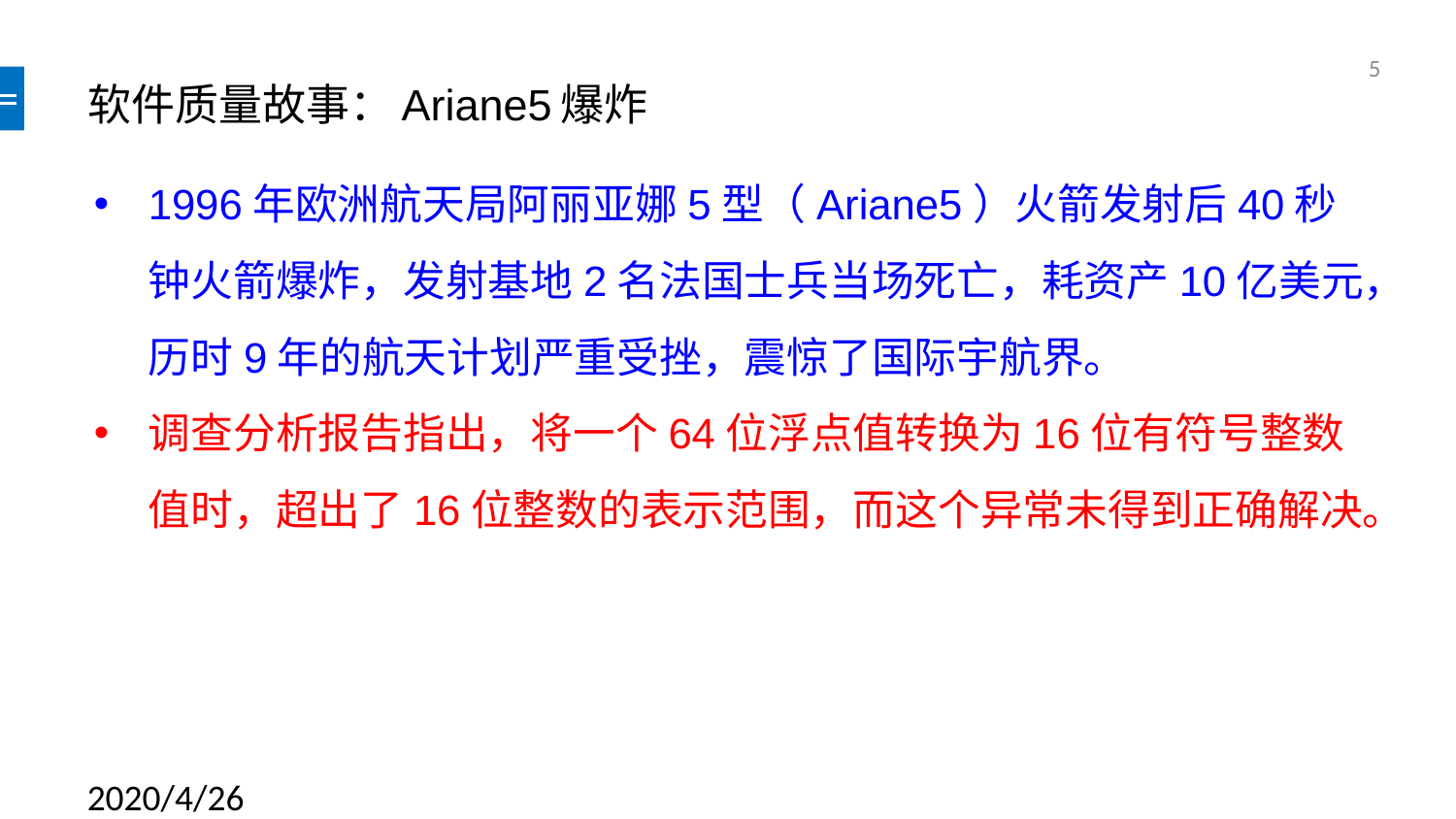

5
# 软件质量故事：Ariane5爆炸
1996年欧洲航天局阿丽亚娜5型（Ariane5）火箭发射后40秒钟火箭爆炸，发射基地2名法国士兵当场死亡，耗资产10亿美元，历时9年的航天计划严重受挫，震惊了国际宇航界。
调查分析报告指出，将一个64位浮点值转换为16位有符号整数值时，超出了16位整数的表示范围，而这个异常未得到正确解决。
2020/4/26